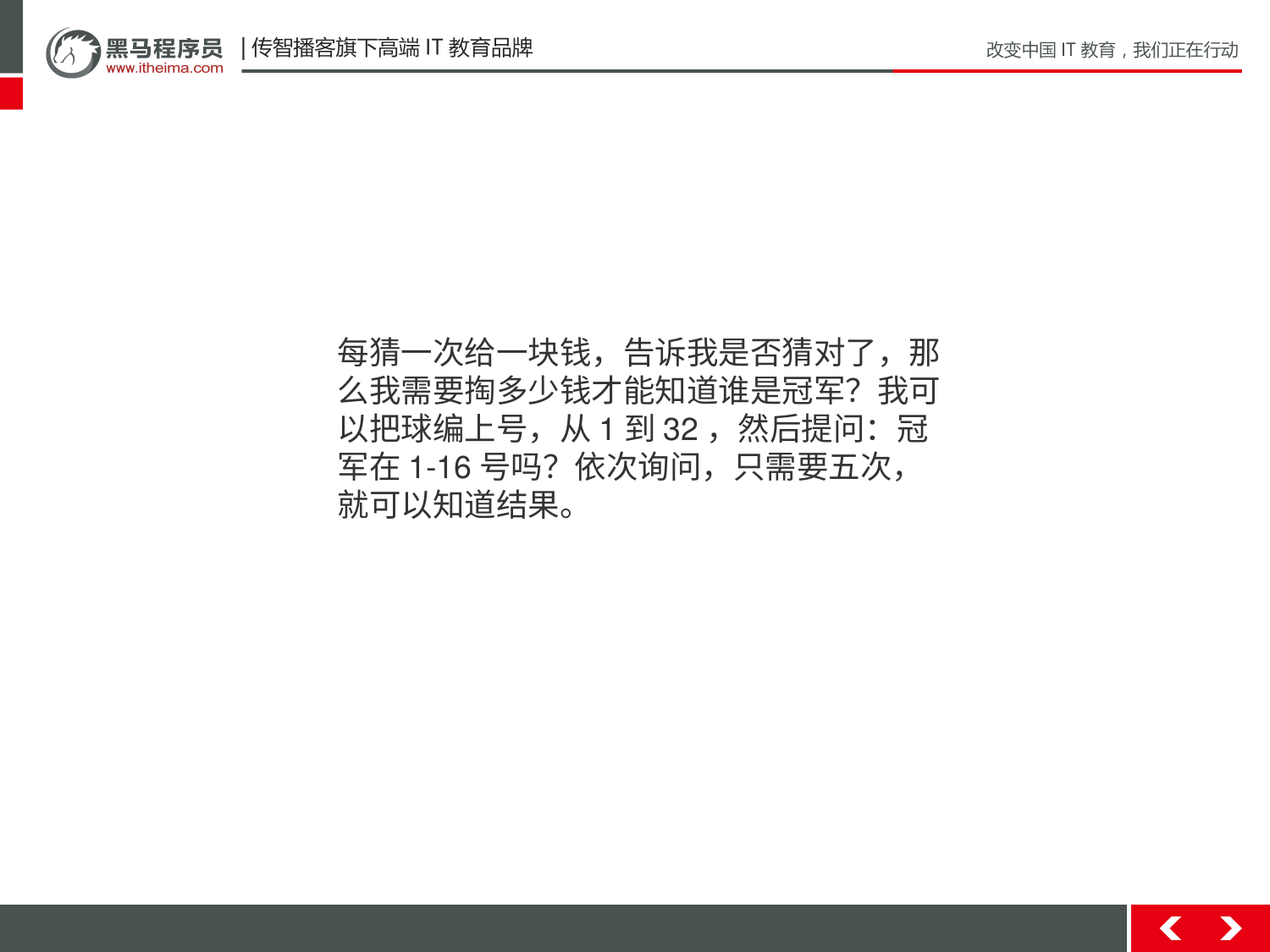

每猜一次给一块钱，告诉我是否猜对了，那么我需要掏多少钱才能知道谁是冠军？我可以把球编上号，从1到32，然后提问：冠 军在1-16号吗？依次询问，只需要五次，就可以知道结果。